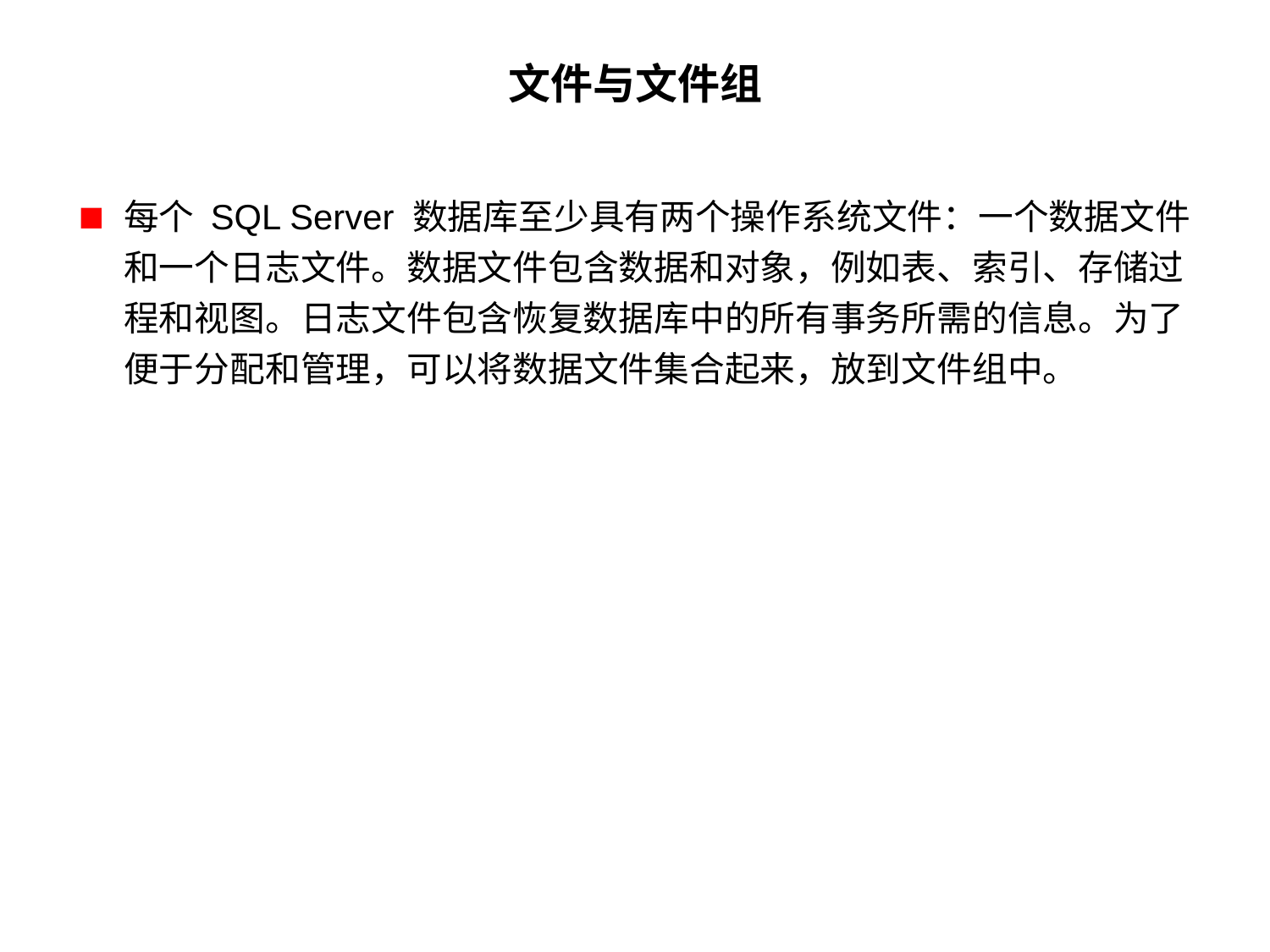

# 文件与文件组
每个 SQL Server 数据库至少具有两个操作系统文件：一个数据文件和一个日志文件。数据文件包含数据和对象，例如表、索引、存储过程和视图。日志文件包含恢复数据库中的所有事务所需的信息。为了便于分配和管理，可以将数据文件集合起来，放到文件组中。